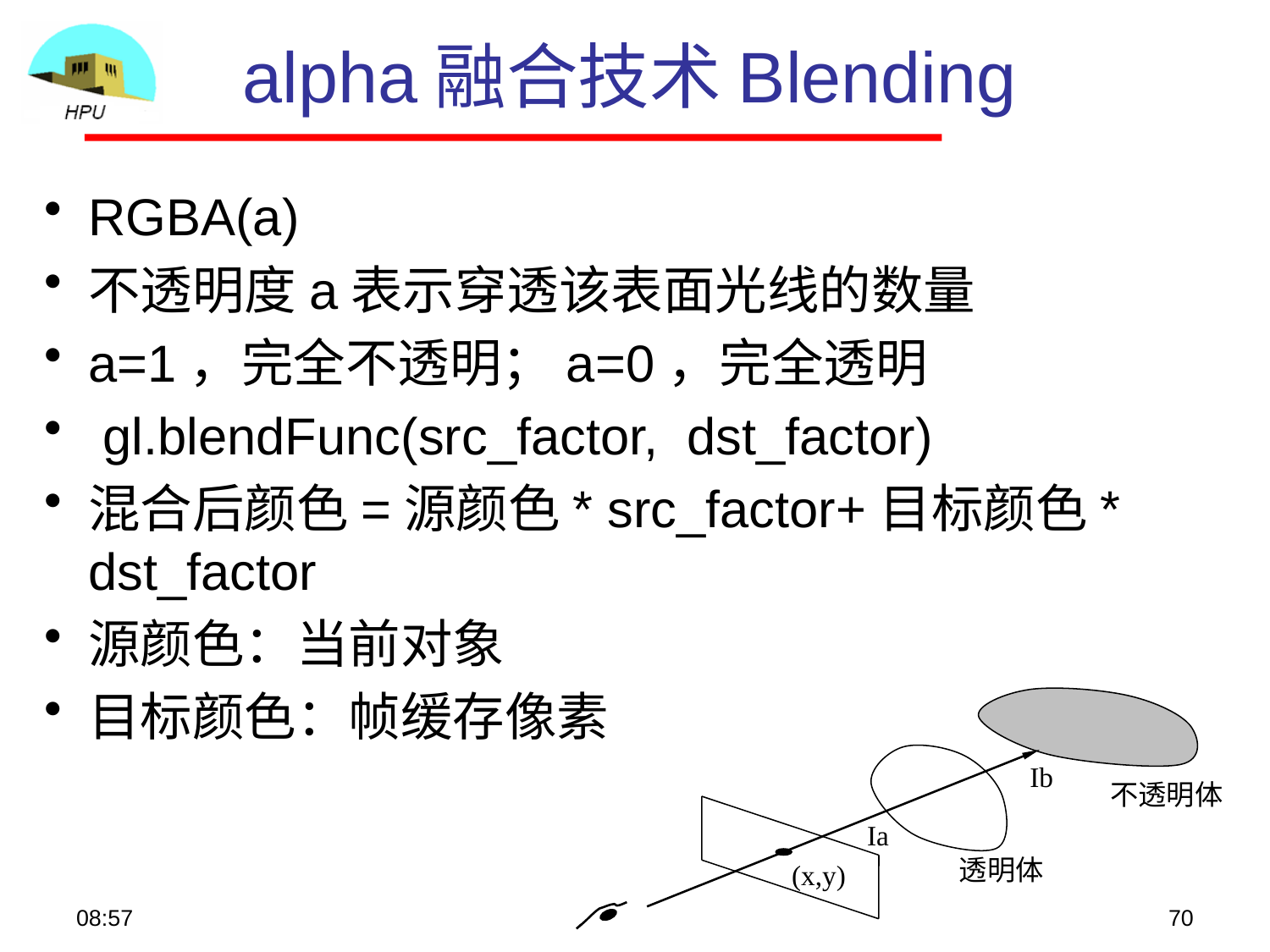

# alpha融合技术Blending
RGBA(a)
不透明度a表示穿透该表面光线的数量
a=1，完全不透明；a=0，完全透明
 gl.blendFunc(src_factor,  dst_factor)
混合后颜色=源颜色* src_factor+目标颜色* dst_factor
源颜色：当前对象
目标颜色：帧缓存像素

Ib
不透明体
Ia

透明体
(x,y)

08:57
70